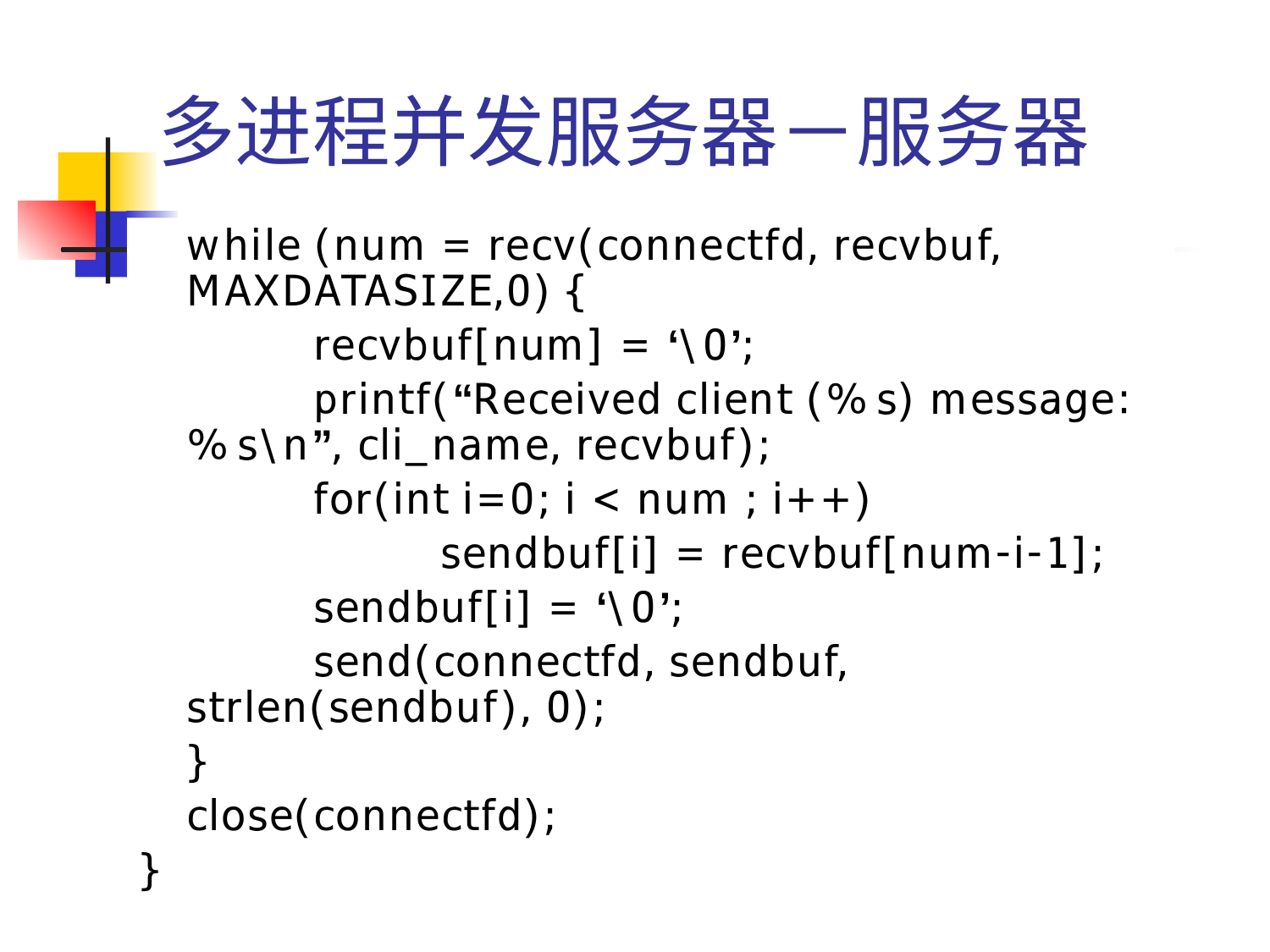

# 多进程并发服务器－服务器
	while (num = recv(connectfd, recvbuf, MAXDATASIZE,0) {
		recvbuf[num] = ‘\0’;
		printf(“Received client (%s) message: %s\n”, cli_name, recvbuf);
		for(int i=0; i < num ; i++)
			sendbuf[i] = recvbuf[num-i-1];
		sendbuf[i] = ‘\0’;
		send(connectfd, sendbuf, strlen(sendbuf), 0);
	}
	close(connectfd);
}